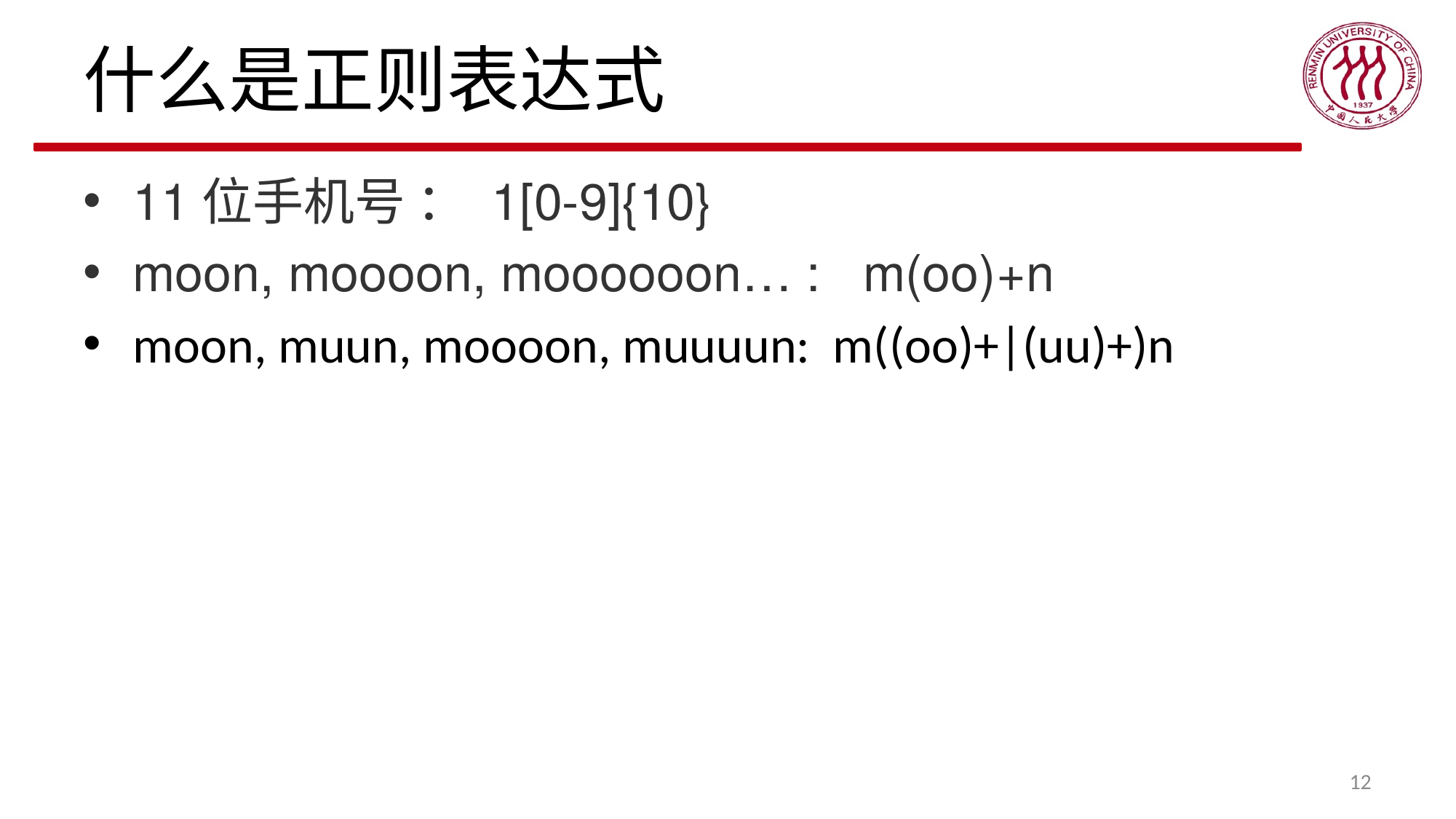

# 什么是正则表达式
11位手机号 ： 1[0-9]{10}
moon, moooon, moooooon… :   m(oo)+n
moon, muun, moooon, muuuun:  m((oo)+|(uu)+)n
12